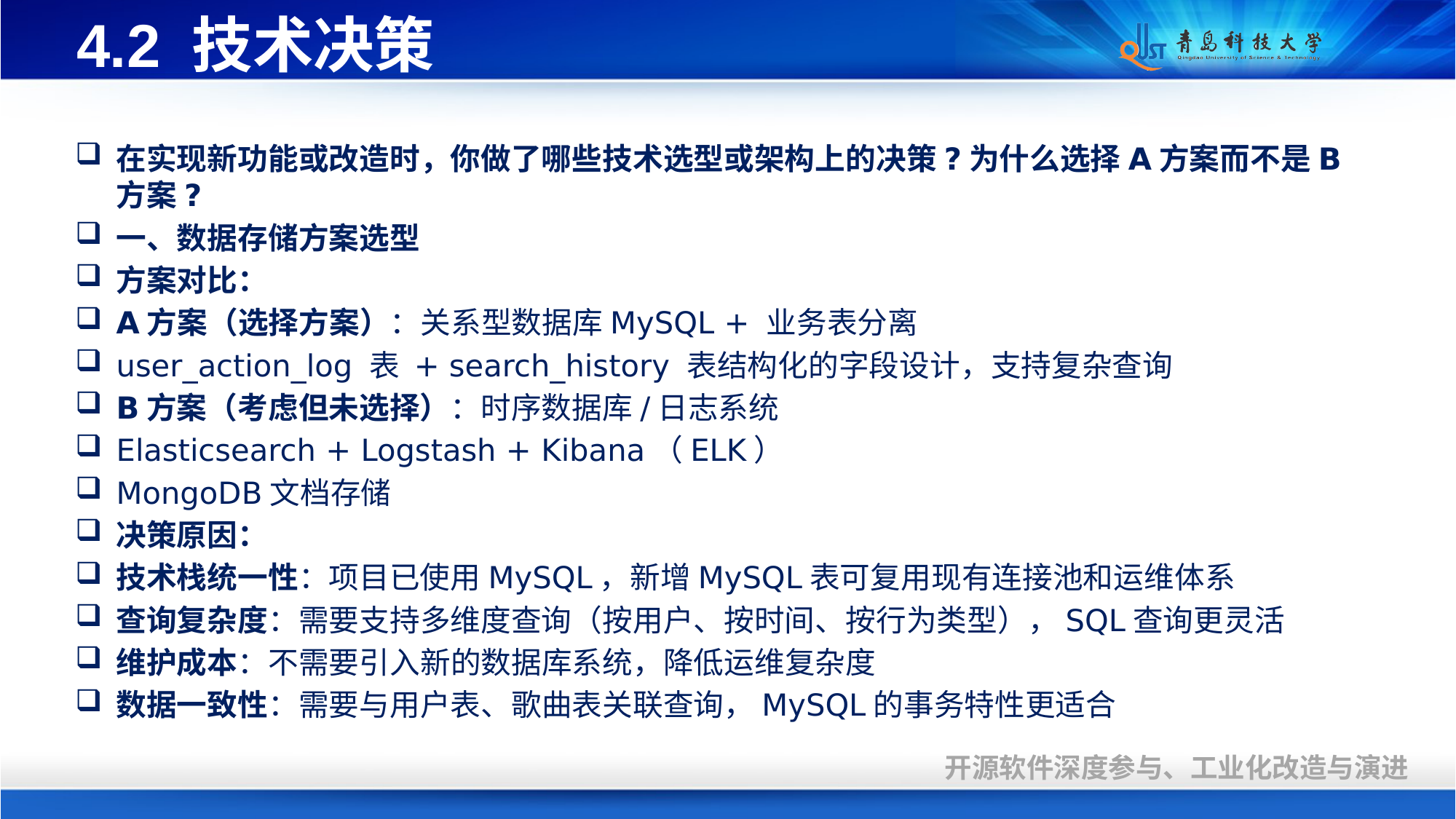

# 4.2 技术决策
在实现新功能或改造时，你做了哪些技术选型或架构上的决策?为什么选择A方案而不是B方案?
一、数据存储方案选型
方案对比：
A方案（选择方案）：关系型数据库MySQL + 业务表分离
user_action_log 表 + search_history 表结构化的字段设计，支持复杂查询
B方案（考虑但未选择）：时序数据库/日志系统
Elasticsearch + Logstash + Kibana（ELK）
MongoDB文档存储
决策原因：
技术栈统一性：项目已使用MySQL，新增MySQL表可复用现有连接池和运维体系
查询复杂度：需要支持多维度查询（按用户、按时间、按行为类型），SQL查询更灵活
维护成本：不需要引入新的数据库系统，降低运维复杂度
数据一致性：需要与用户表、歌曲表关联查询，MySQL的事务特性更适合